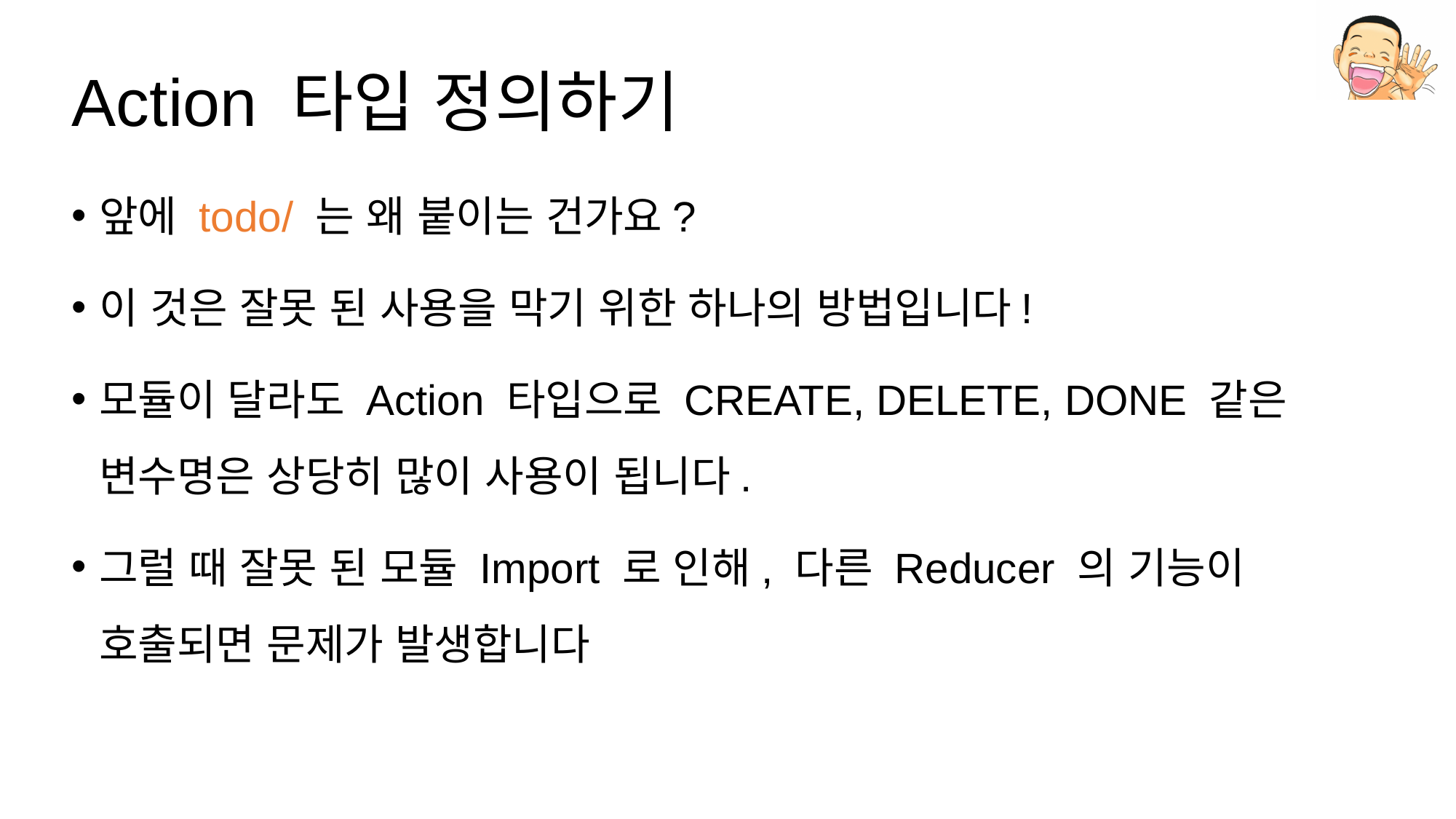

# Action 타입 정의하기
앞에 todo/ 는 왜 붙이는 건가요?
이 것은 잘못 된 사용을 막기 위한 하나의 방법입니다!
모듈이 달라도 Action 타입으로 CREATE, DELETE, DONE 같은 변수명은 상당히 많이 사용이 됩니다.
그럴 때 잘못 된 모듈 Import 로 인해, 다른 Reducer 의 기능이 호출되면 문제가 발생합니다